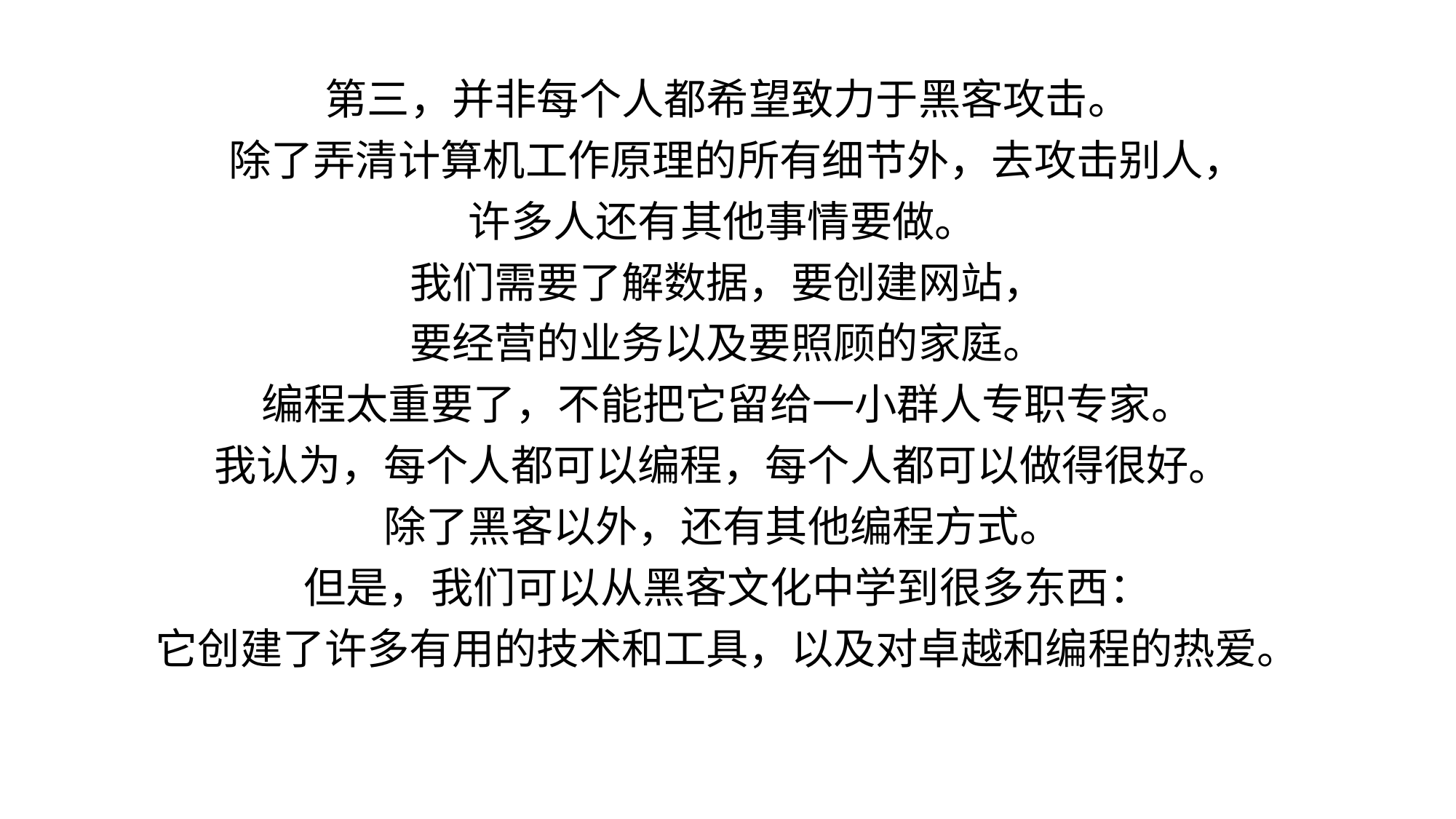

第三，并非每个人都希望致力于黑客攻击。
 除了弄清计算机工作原理的所有细节外，去攻击别人，
许多人还有其他事情要做。
我们需要了解数据，要创建网站，
要经营的业务以及要照顾的家庭。
编程太重要了，不能把它留给一小群人专职专家。
我认为，每个人都可以编程，每个人都可以做得很好。
除了黑客以外，还有其他编程方式。
但是，我们可以从黑客文化中学到很多东西：
它创建了许多有用的技术和工具，以及对卓越和编程的热爱。